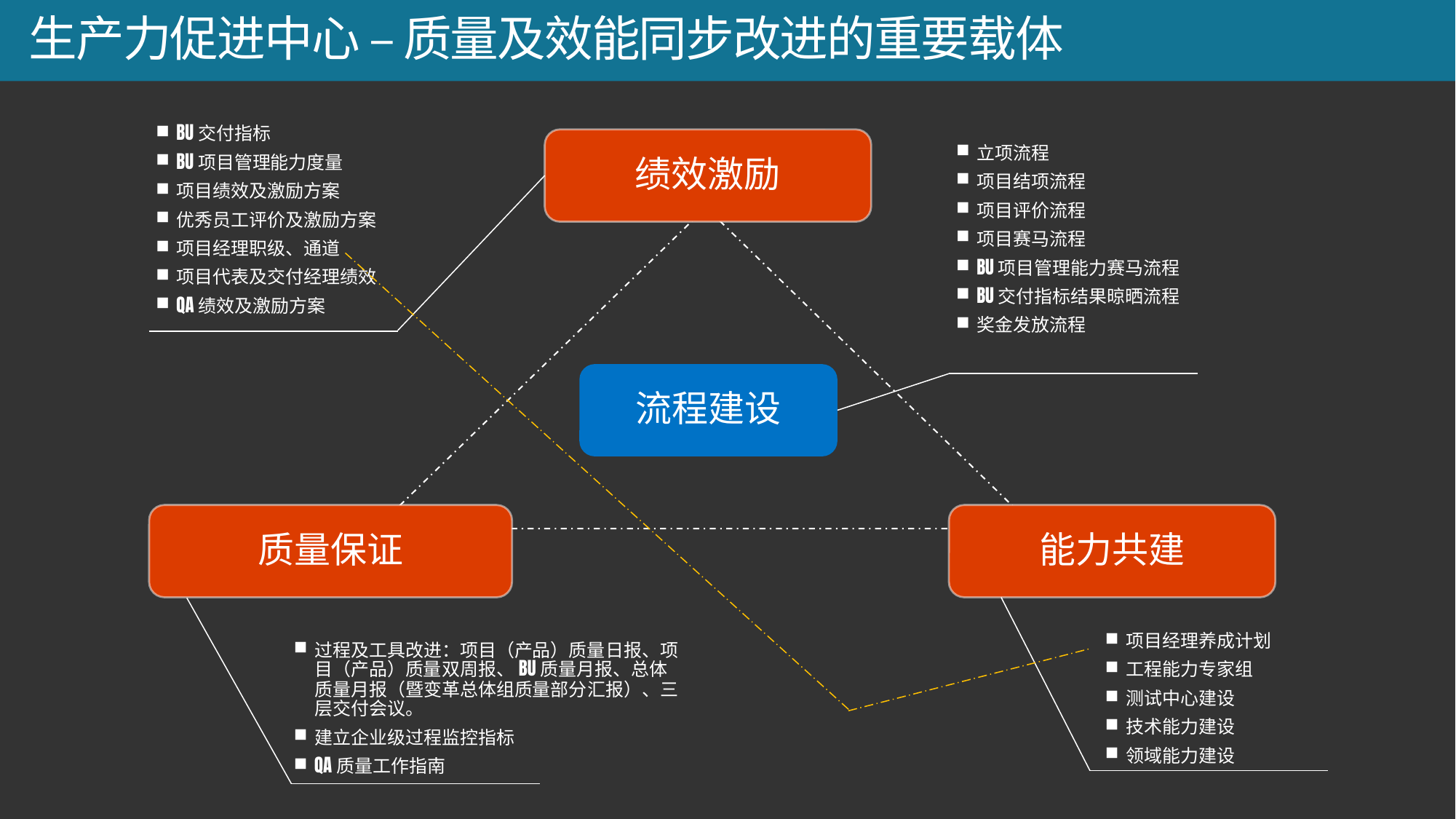

# 生产力促进中心 – 质量及效能同步改进的重要载体
BU交付指标
BU项目管理能力度量
项目绩效及激励方案
优秀员工评价及激励方案
项目经理职级、通道
项目代表及交付经理绩效
QA绩效及激励方案

立项流程
项目结项流程
项目评价流程
项目赛马流程
BU项目管理能力赛马流程
BU交付指标结果晾晒流程
奖金发放流程

绩效激励

流程建设
质量保证
能力共建
项目经理养成计划
工程能力专家组
测试中心建设
技术能力建设
领域能力建设
过程及工具改进：项目（产品）质量日报、项目（产品）质量双周报、BU质量月报、总体质量月报（暨变革总体组质量部分汇报）、三层交付会议。
建立企业级过程监控指标
QA质量工作指南